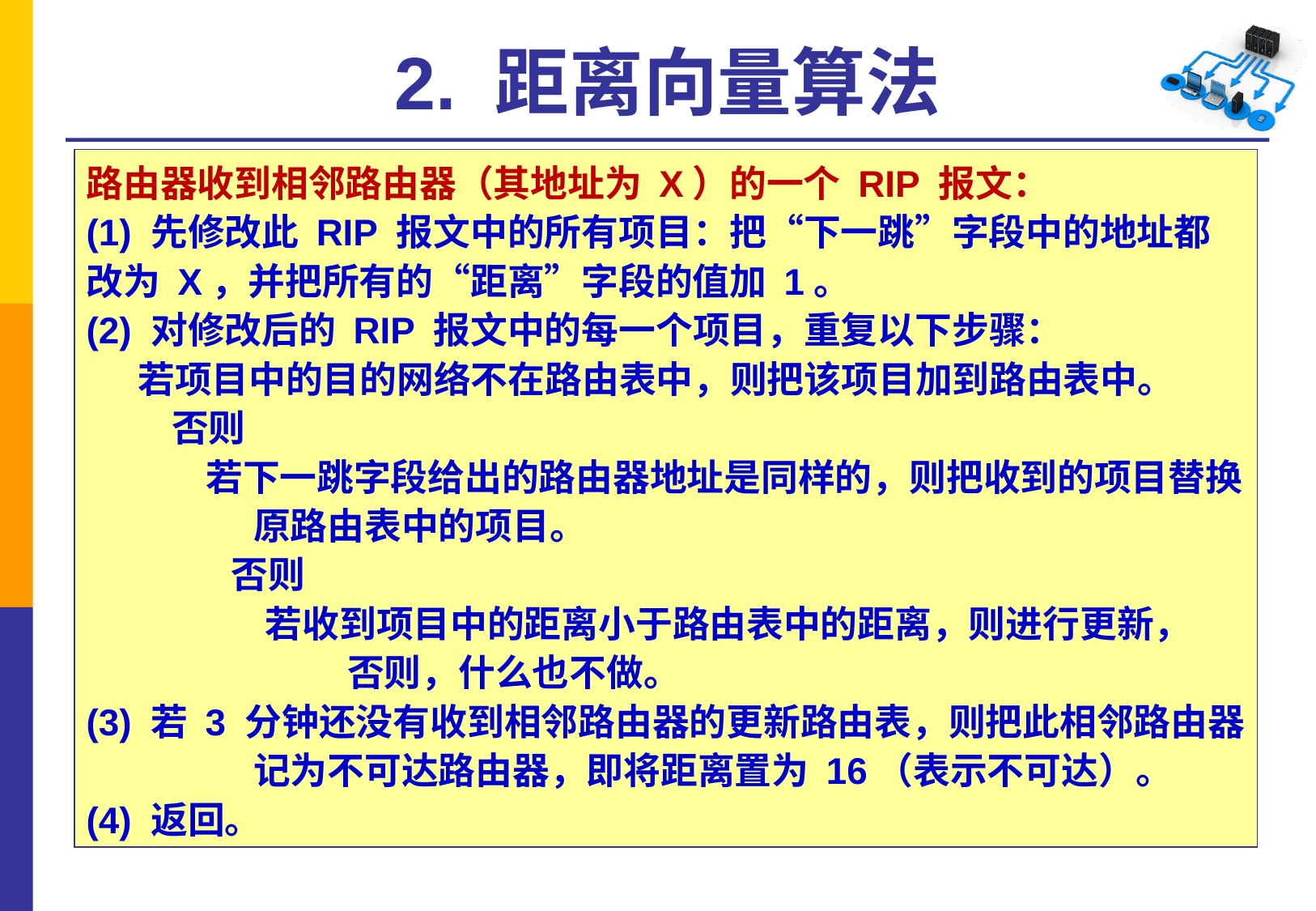

# 2. 距离向量算法
路由器收到相邻路由器（其地址为 X）的一个 RIP 报文：
(1) 先修改此 RIP 报文中的所有项目：把“下一跳”字段中的地址都改为 X，并把所有的“距离”字段的值加 1。
(2) 对修改后的 RIP 报文中的每一个项目，重复以下步骤：
     若项目中的目的网络不在路由表中，则把该项目加到路由表中。
         否则
             若下一跳字段给出的路由器地址是同样的，则把收到的项目替换原路由表中的项目。
                否则
                    若收到项目中的距离小于路由表中的距离，则进行更新，
	          否则，什么也不做。
(3) 若 3 分钟还没有收到相邻路由器的更新路由表，则把此相邻路由器记为不可达路由器，即将距离置为 16（表示不可达）。
(4) 返回。